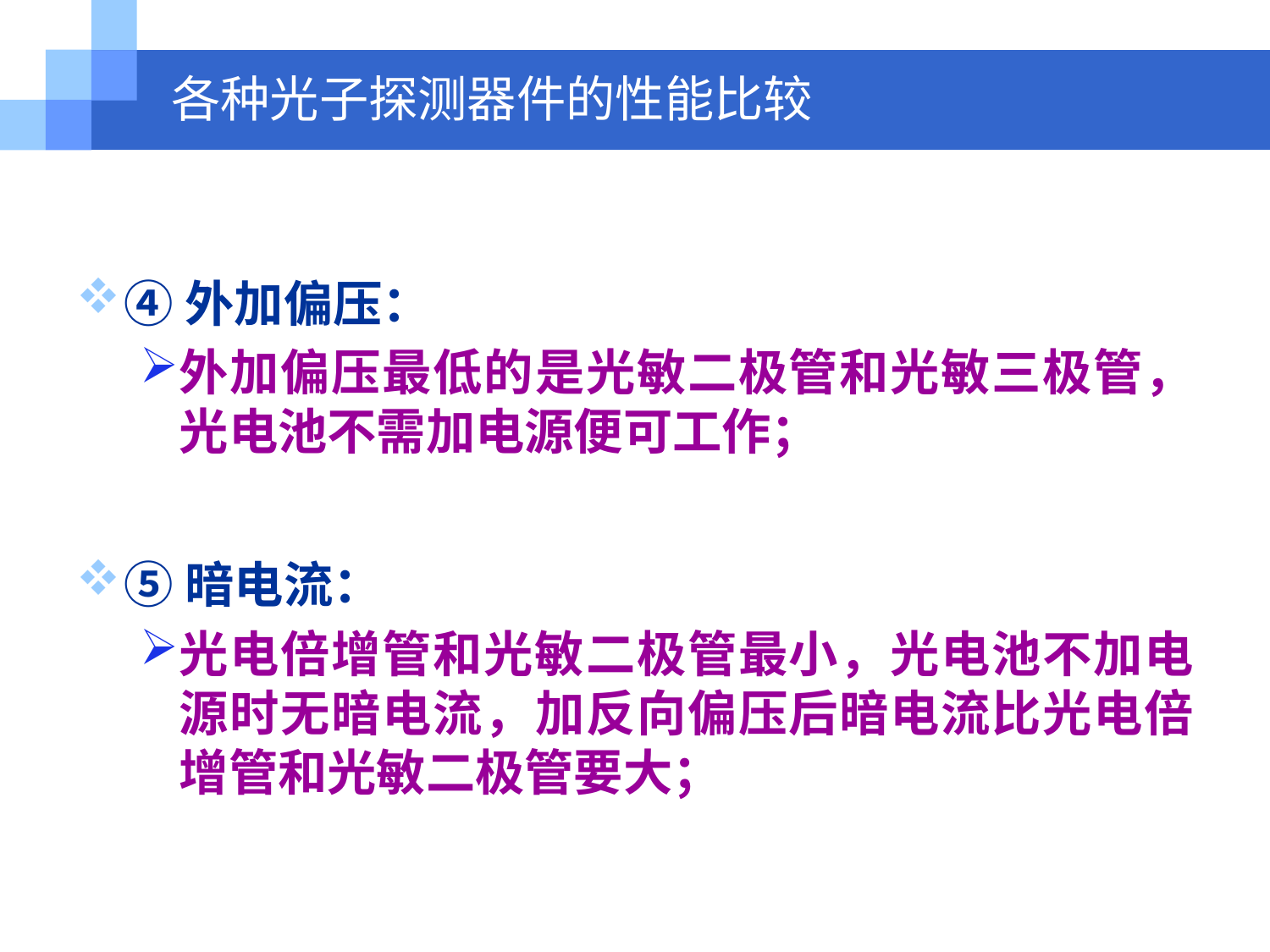

# 各种光子探测器件的性能比较
④外加偏压：
外加偏压最低的是光敏二极管和光敏三极管，光电池不需加电源便可工作；

⑤暗电流：
光电倍增管和光敏二极管最小，光电池不加电源时无暗电流，加反向偏压后暗电流比光电倍增管和光敏二极管要大；